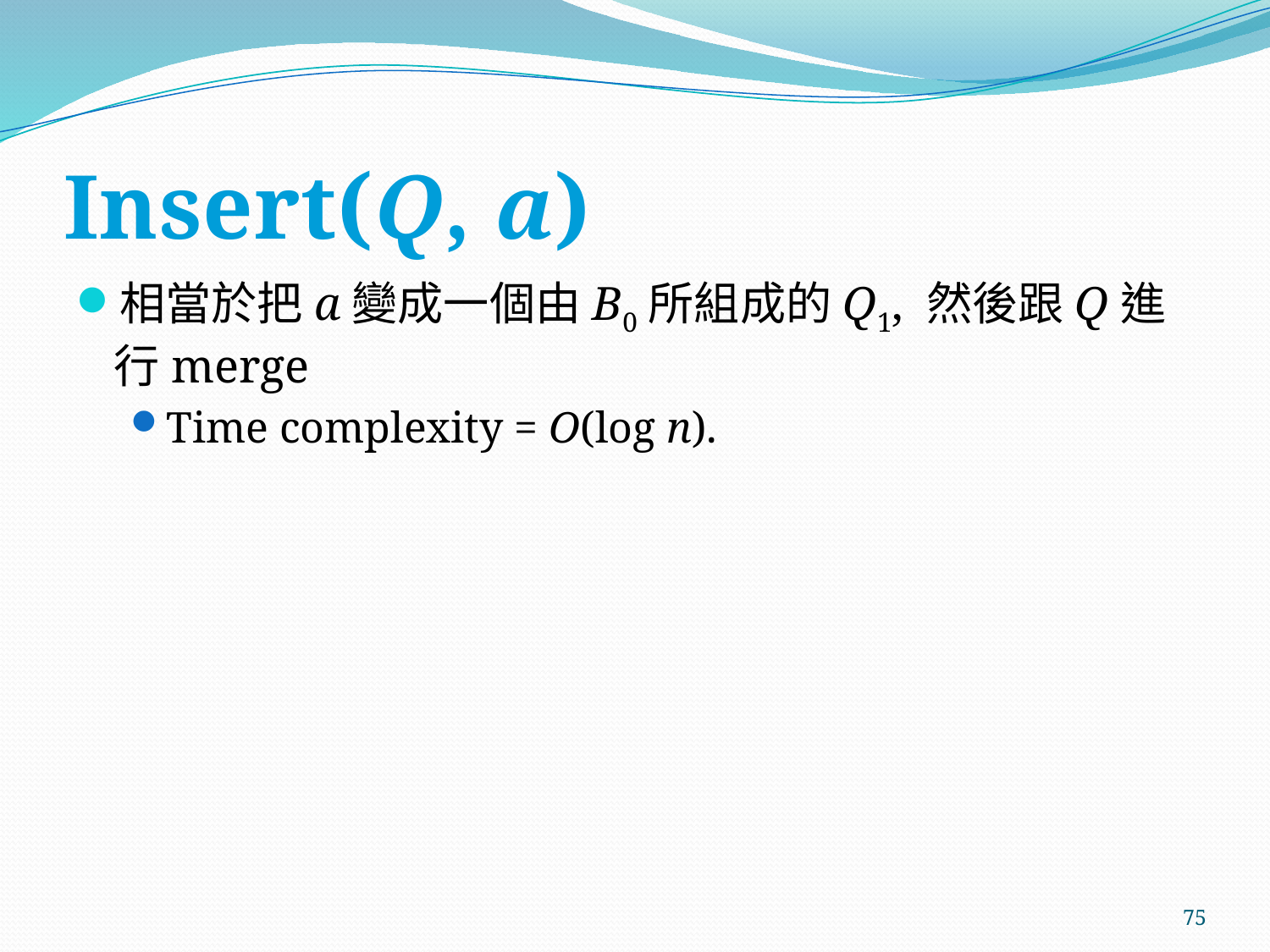

# Insert(Q, a)
相當於把a變成一個由B0所組成的Q1, 然後跟Q進行merge
Time complexity = O(log n).
75